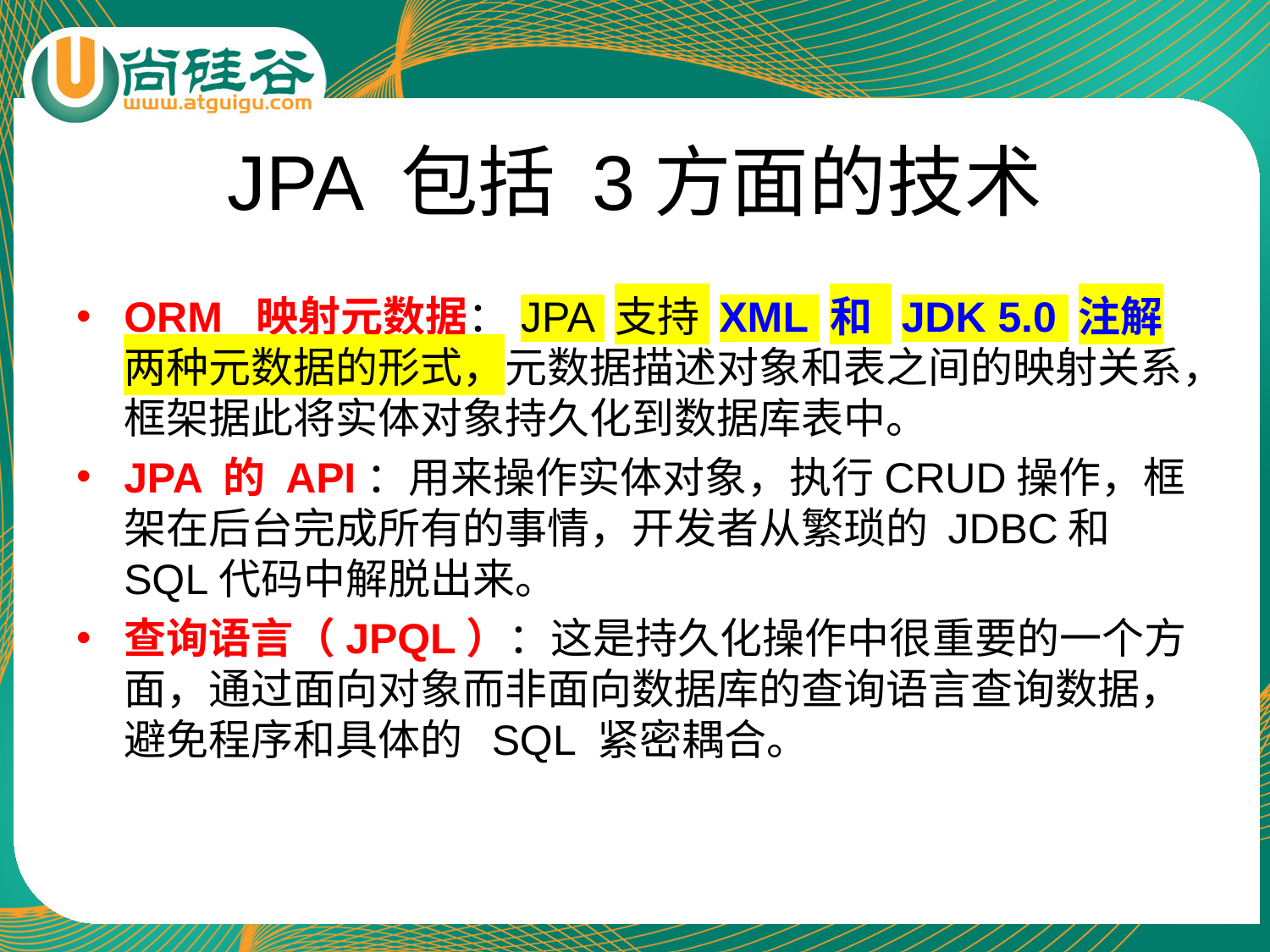

# JPA 包括 3方面的技术
ORM  映射元数据：JPA 支持 XML 和  JDK 5.0 注解两种元数据的形式，元数据描述对象和表之间的映射关系，框架据此将实体对象持久化到数据库表中。
JPA 的 API：用来操作实体对象，执行CRUD操作，框架在后台完成所有的事情，开发者从繁琐的 JDBC和 SQL代码中解脱出来。
查询语言（JPQL）：这是持久化操作中很重要的一个方面，通过面向对象而非面向数据库的查询语言查询数据，避免程序和具体的  SQL 紧密耦合。